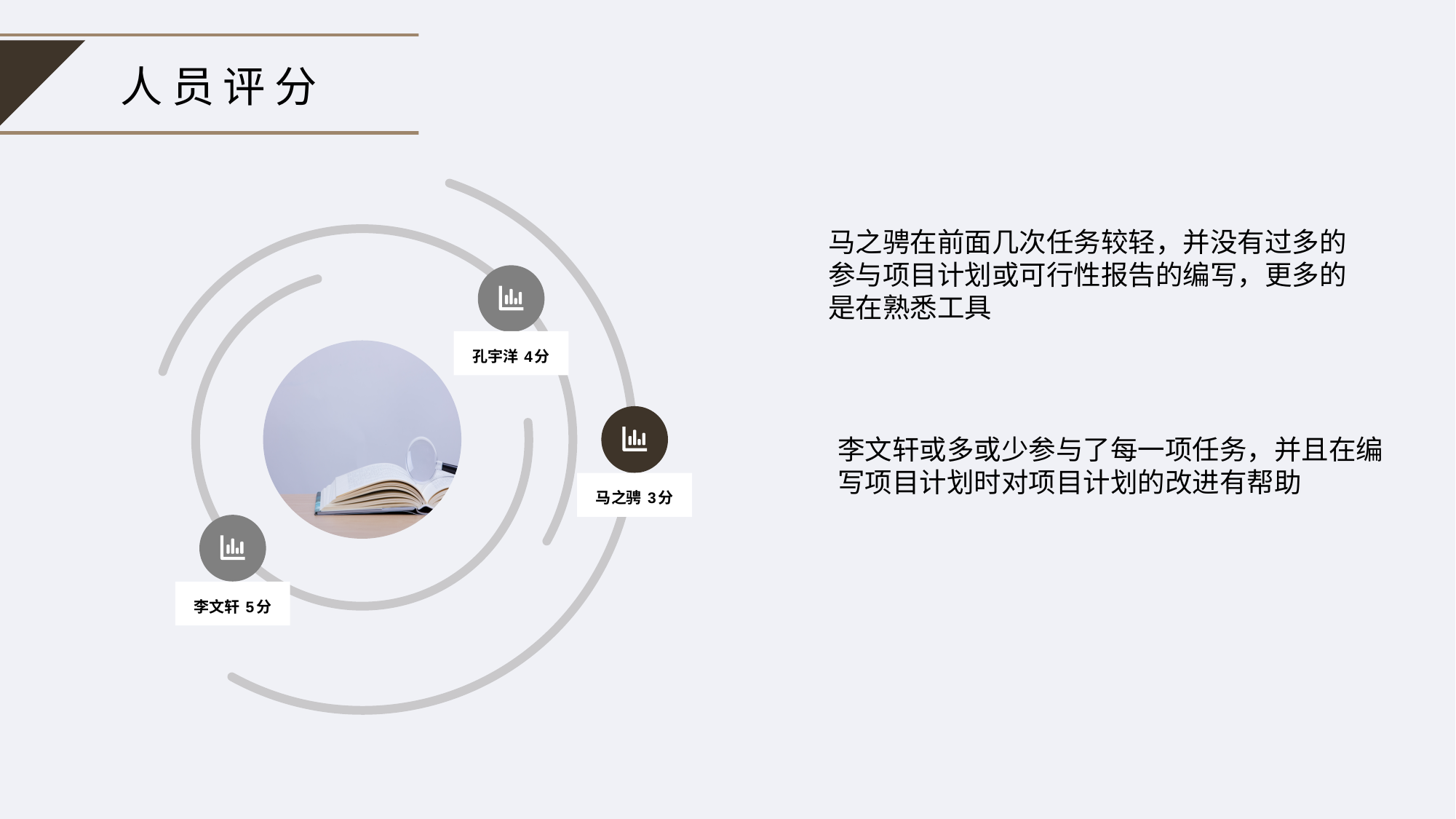

人员评分

孔宇洋 4分

马之骋 3分

李文轩 5分

马之骋在前面几次任务较轻，并没有过多的参与项目计划或可行性报告的编写，更多的是在熟悉工具
李文轩或多或少参与了每一项任务，并且在编写项目计划时对项目计划的改进有帮助